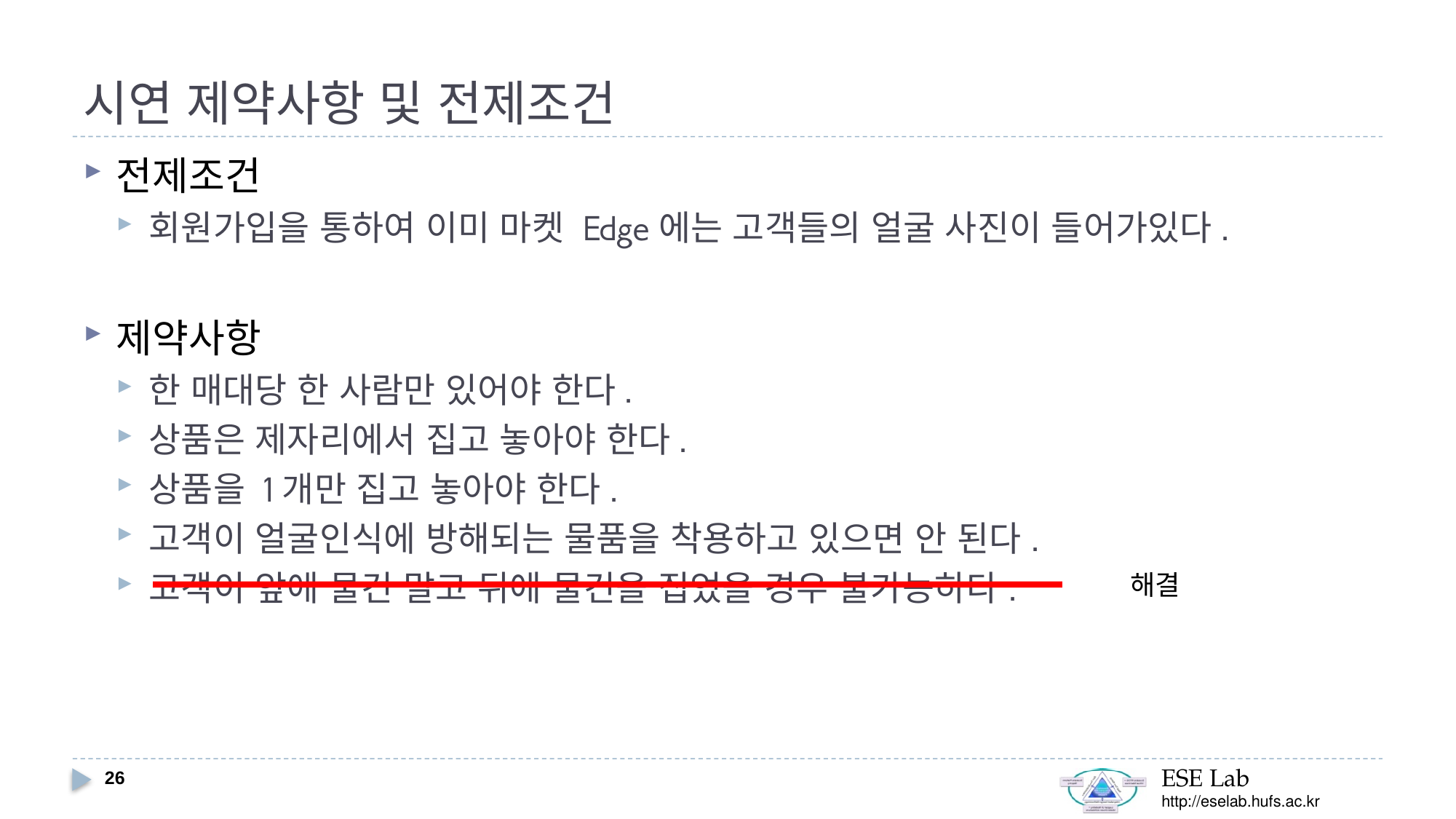

# 시연 제약사항 및 전제조건
전제조건
회원가입을 통하여 이미 마켓 Edge에는 고객들의 얼굴 사진이 들어가있다.

제약사항
한 매대당 한 사람만 있어야 한다.
상품은 제자리에서 집고 놓아야 한다.
상품을 1개만 집고 놓아야 한다.
고객이 얼굴인식에 방해되는 물품을 착용하고 있으면 안 된다.
고객이 앞에 물건 말고 뒤에 물건을 집었을 경우 불가능하다.

해결